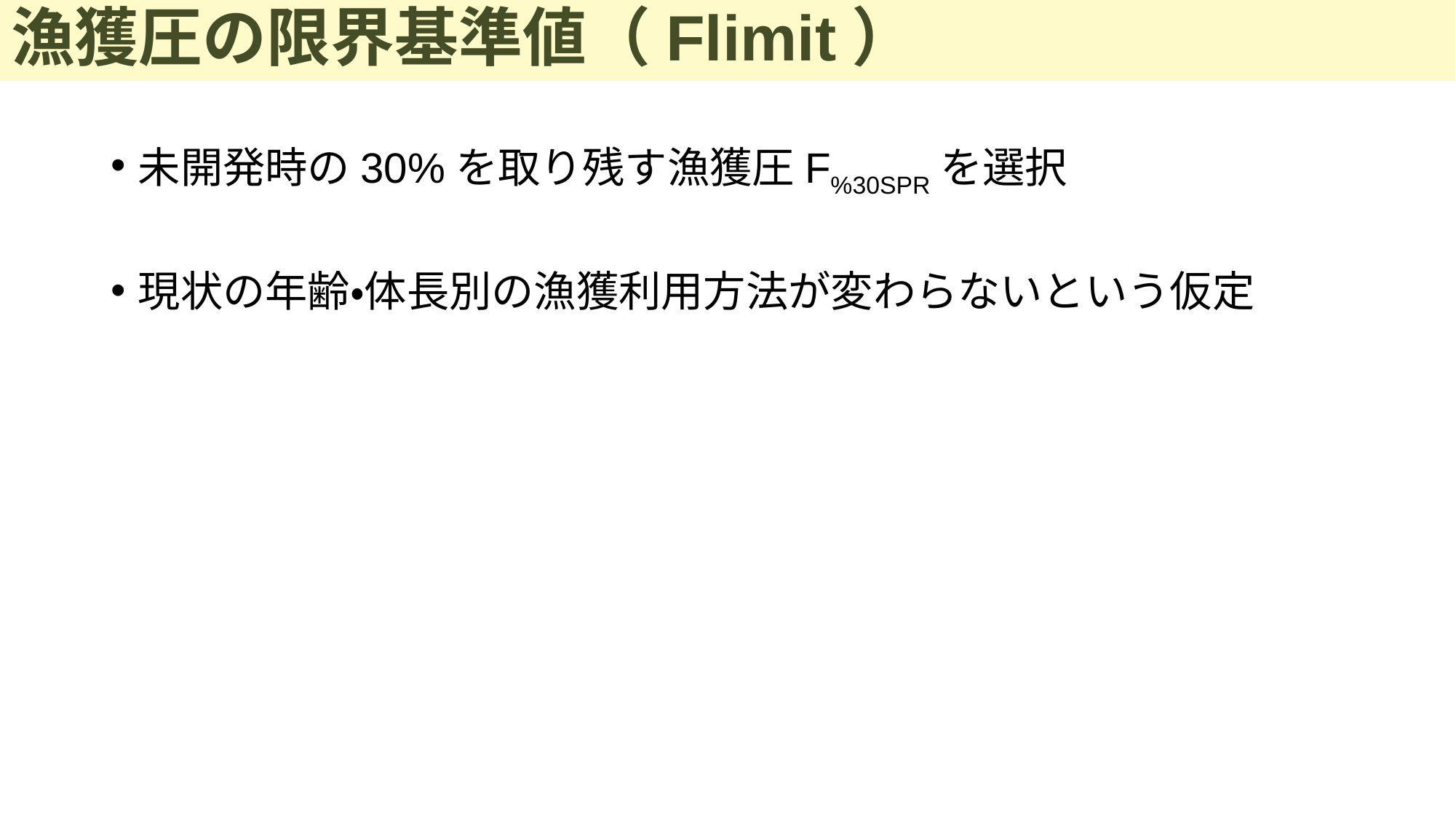

# 漁獲圧の限界基準値（Flimit）
未開発時の30%を取り残す漁獲圧F%30SPRを選択

現状の年齢・体長別の漁獲利用方法が変わらないという仮定